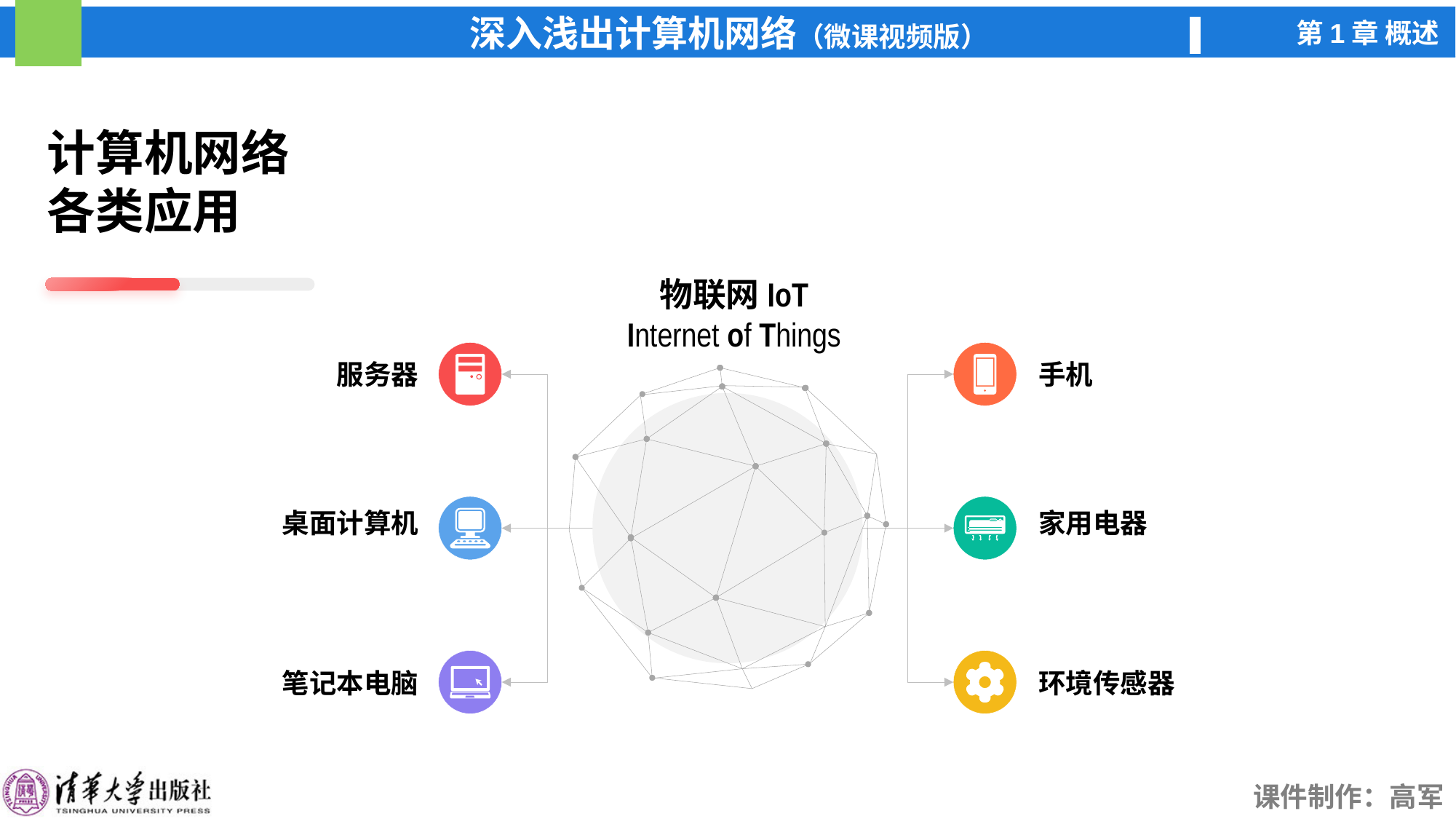

计算机网络
各类应用

物联网IoT
Internet of Things

服务器
手机
桌面计算机
家用电器
笔记本电脑
环境传感器